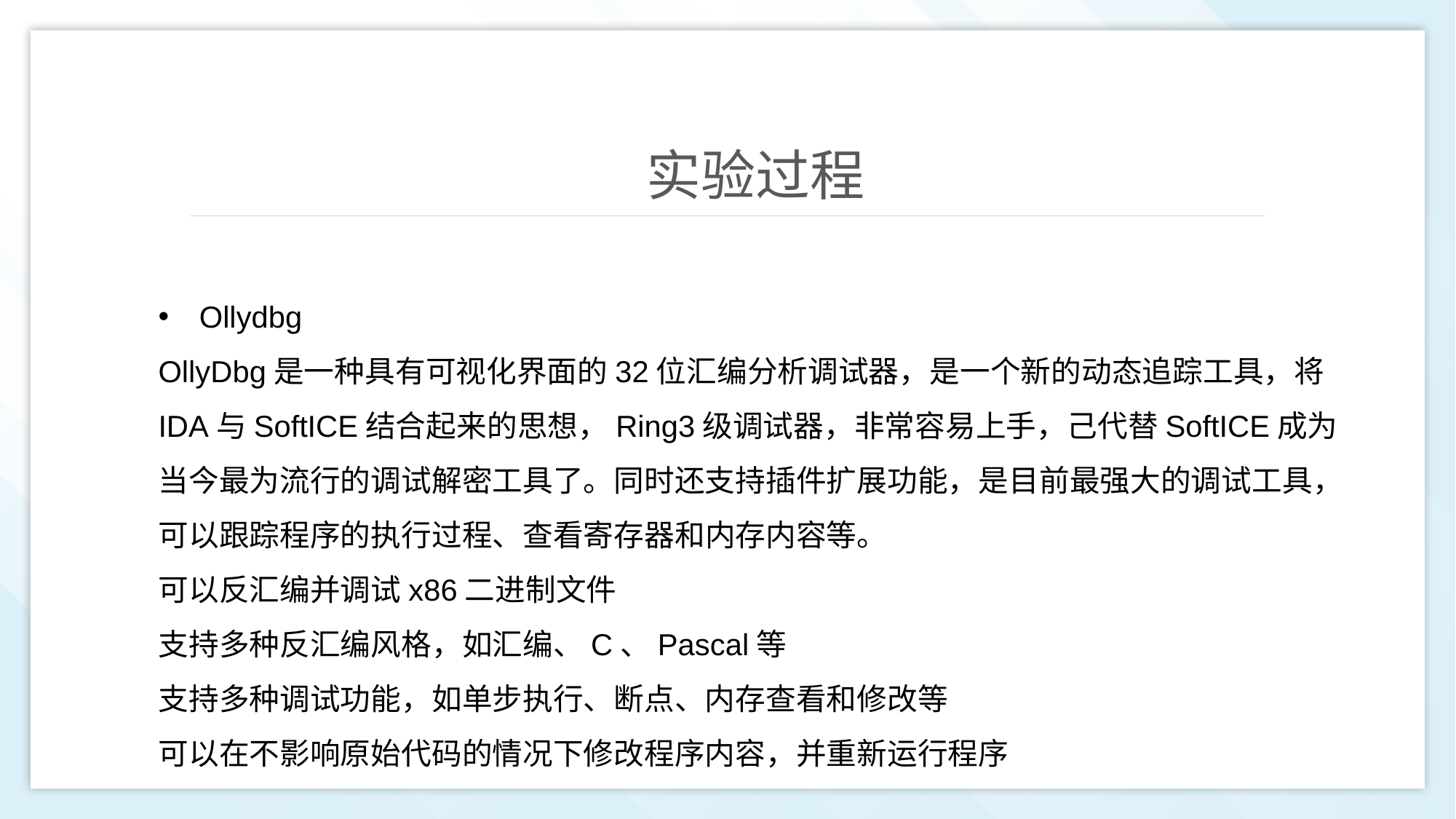

实验过程
Ollydbg
OllyDbg是一种具有可视化界面的32位汇编分析调试器，是一个新的动态追踪工具，将IDA与SoftICE结合起来的思想，Ring3级调试器，非常容易上手，己代替SoftICE成为当今最为流行的调试解密工具了。同时还支持插件扩展功能，是目前最强大的调试工具，可以跟踪程序的执行过程、查看寄存器和内存内容等。
可以反汇编并调试x86二进制文件
支持多种反汇编风格，如汇编、C、Pascal等
支持多种调试功能，如单步执行、断点、内存查看和修改等
可以在不影响原始代码的情况下修改程序内容，并重新运行程序